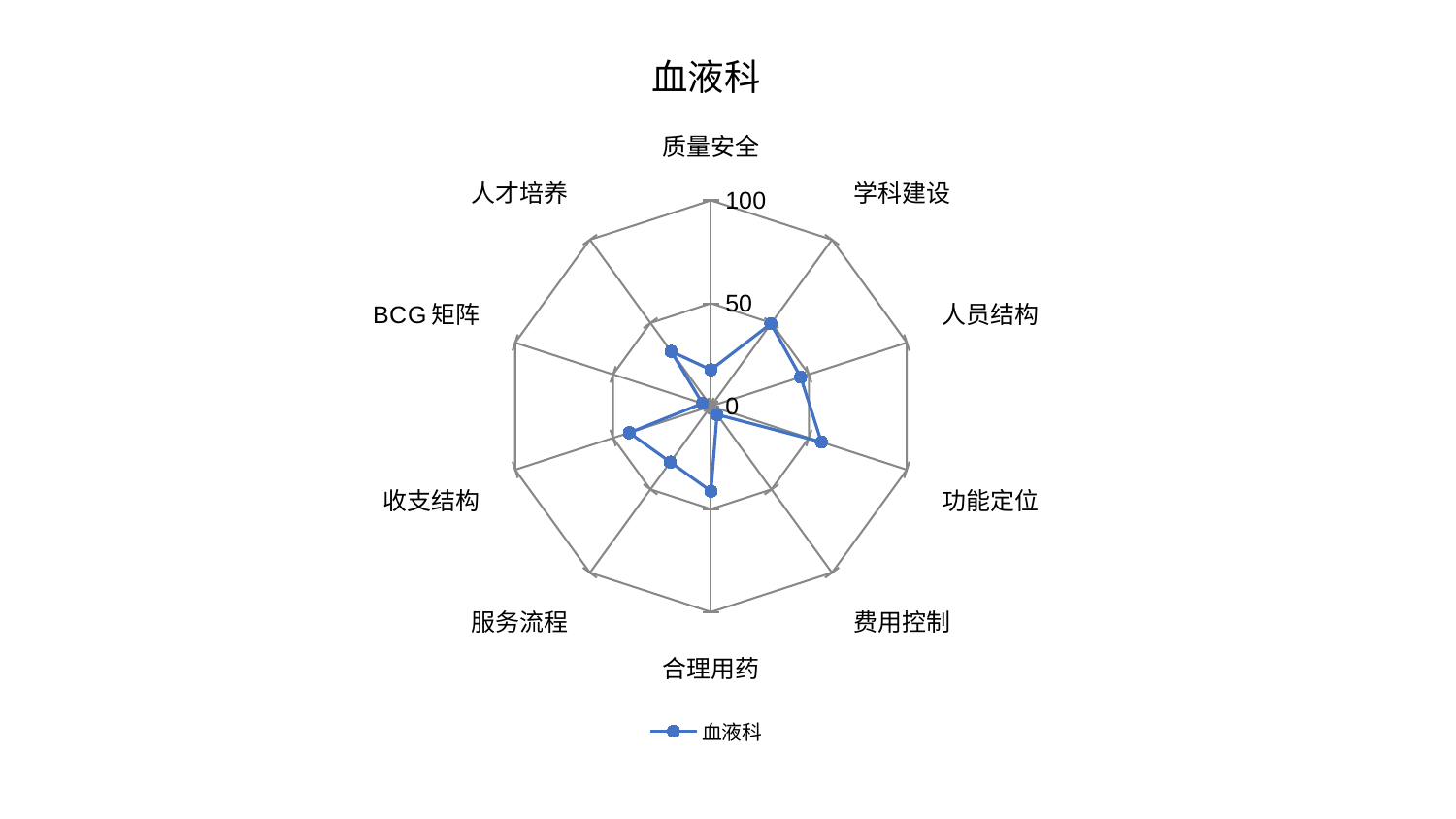

### Chart: 血液科

| Category | 血液科 |
|---|---|
| 质量安全 | 17.691299043938606 |
| 学科建设 | 49.52080392822813 |
| 人员结构 | 45.8149694296721 |
| 功能定位 | 56.39840087586584 |
| 费用控制 | 5.046974294358902 |
| 合理用药 | 41.30533163741004 |
| 服务流程 | 33.59450976101375 |
| 收支结构 | 41.71360205722501 |
| BCG矩阵 | 4.336271180612861 |
| 人才培养 | 32.908718892778644 |
132